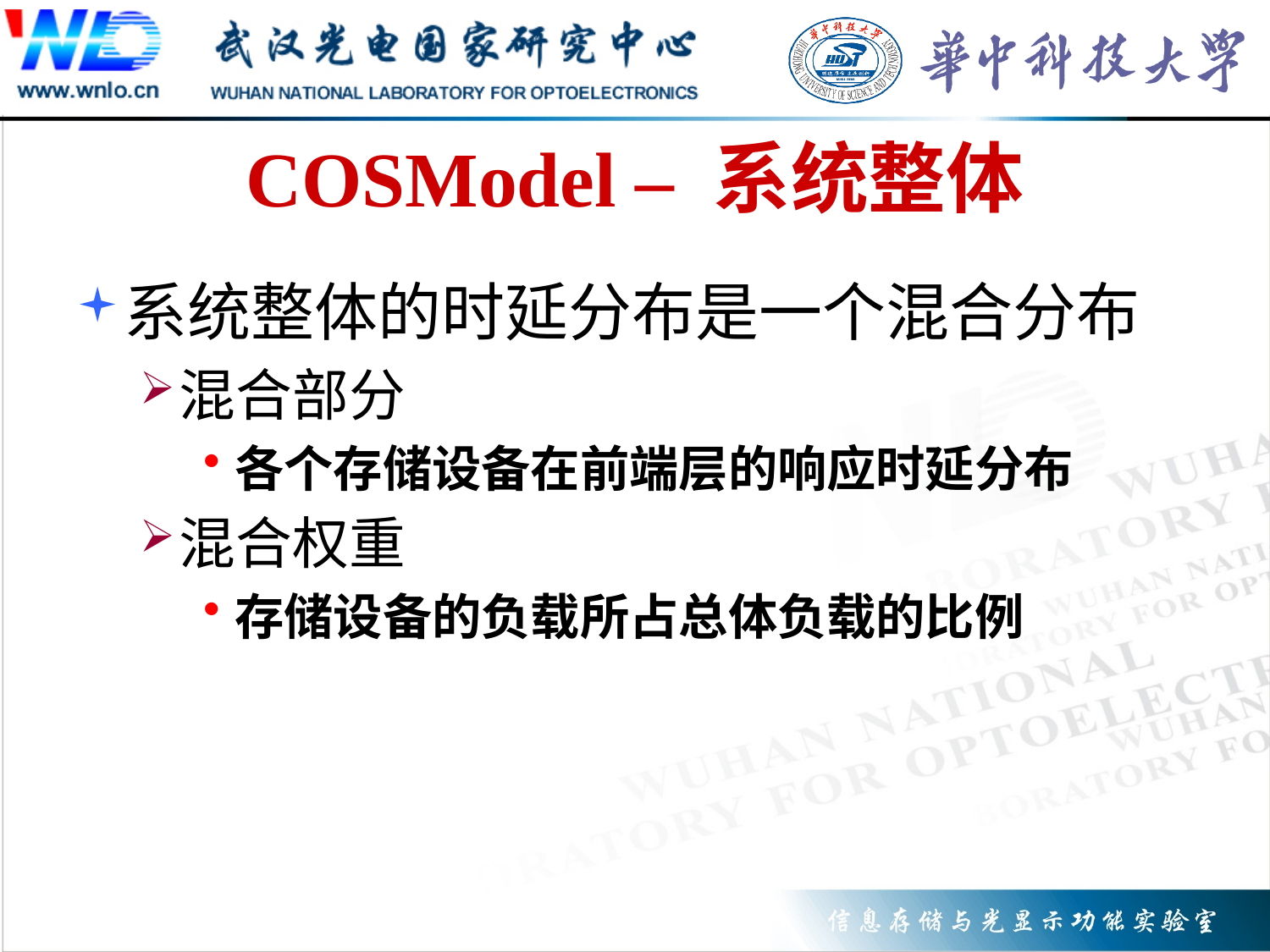

# COSModel – 系统整体
系统整体的时延分布是一个混合分布
混合部分
各个存储设备在前端层的响应时延分布
混合权重
存储设备的负载所占总体负载的比例